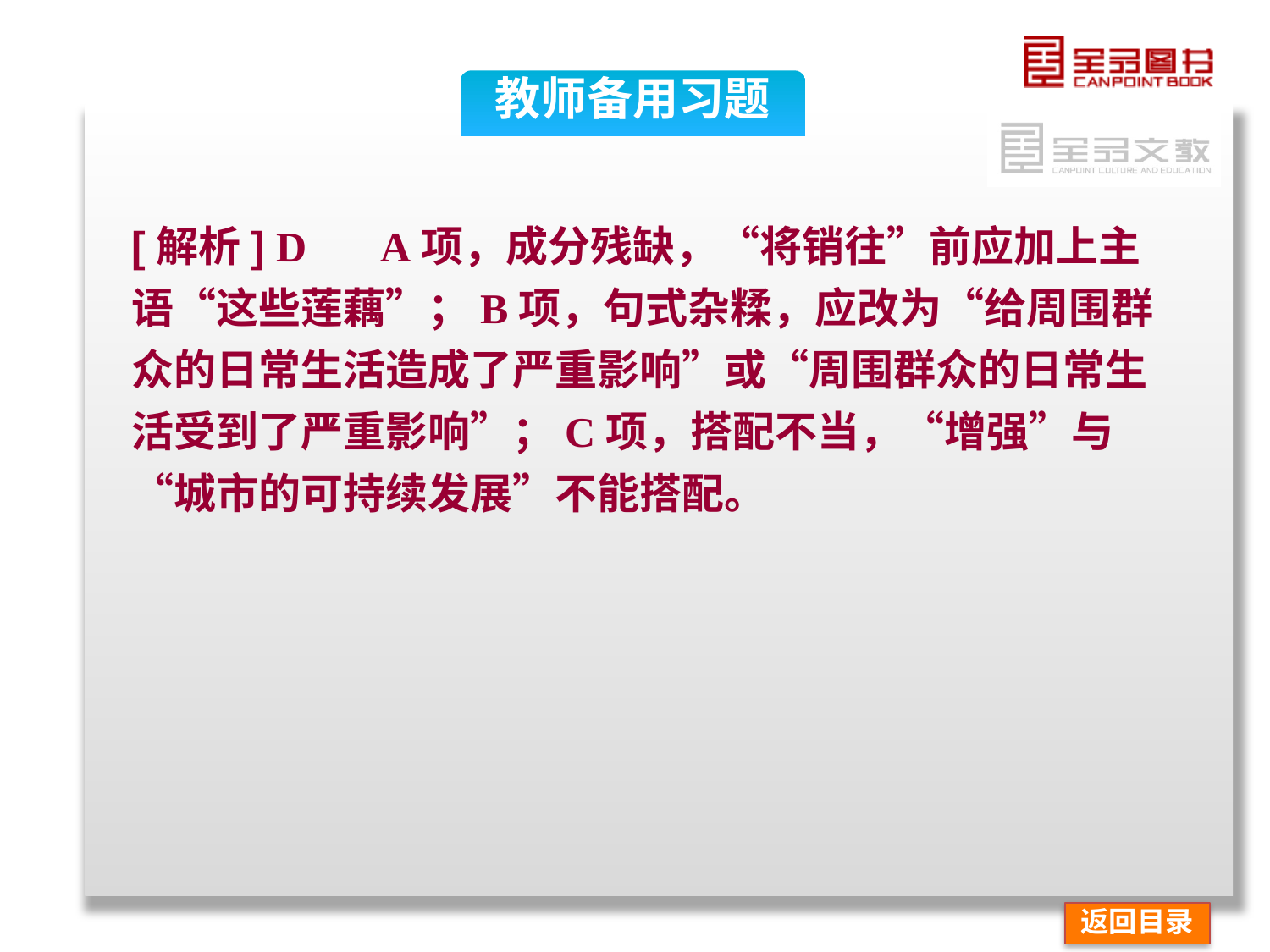

教师备用习题
[解析] D 　A项，成分残缺，“将销往”前应加上主语“这些莲藕”；B项，句式杂糅，应改为“给周围群众的日常生活造成了严重影响”或“周围群众的日常生活受到了严重影响”；C项，搭配不当，“增强”与“城市的可持续发展”不能搭配。
返回目录